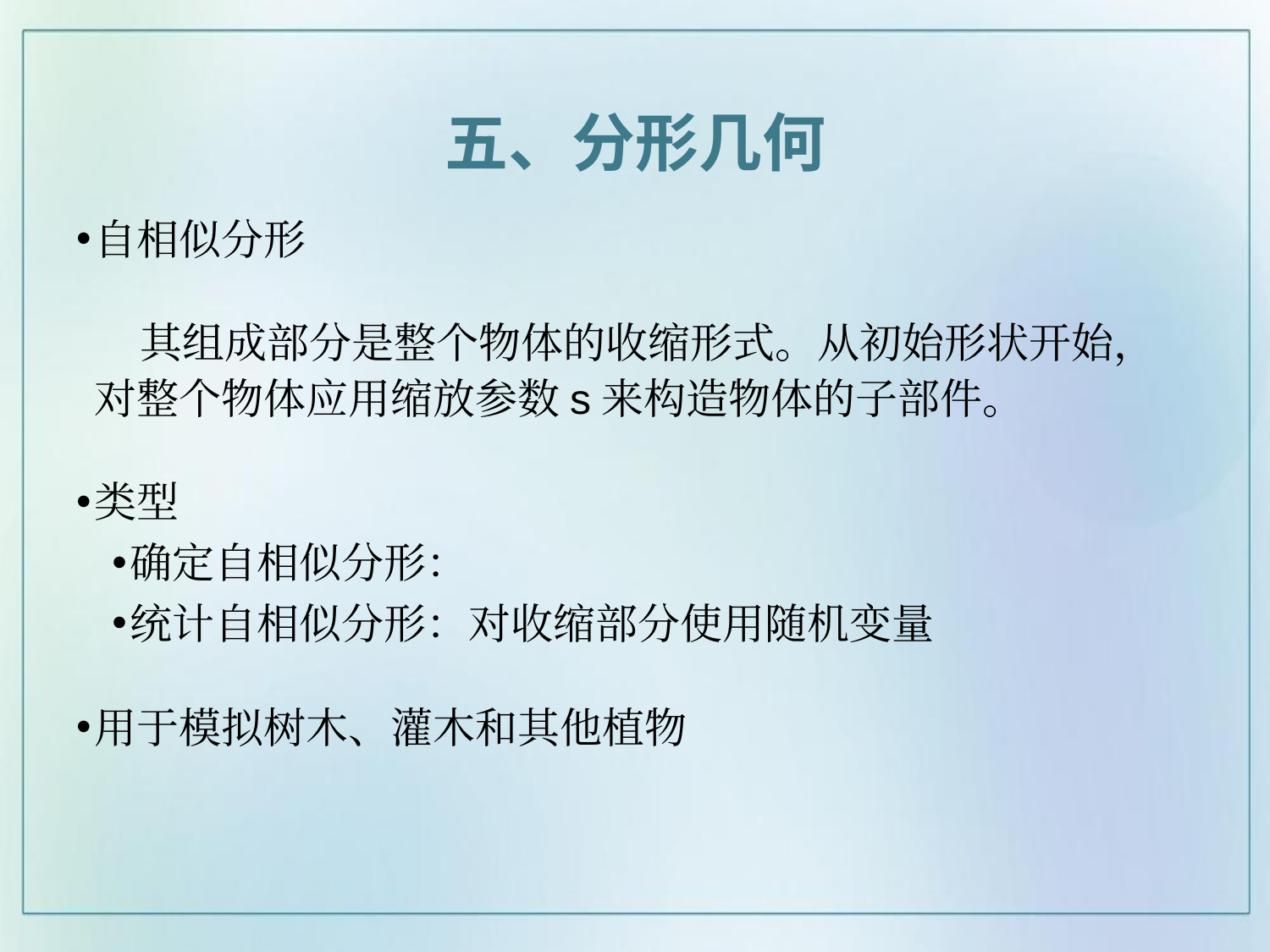

五、分形几何
自相似分形
     其组成部分是整个物体的收缩形式。从初始形状开始，对整个物体应用缩放参数s来构造物体的子部件。
类型
确定自相似分形：
统计自相似分形：对收缩部分使用随机变量
用于模拟树木、灌木和其他植物